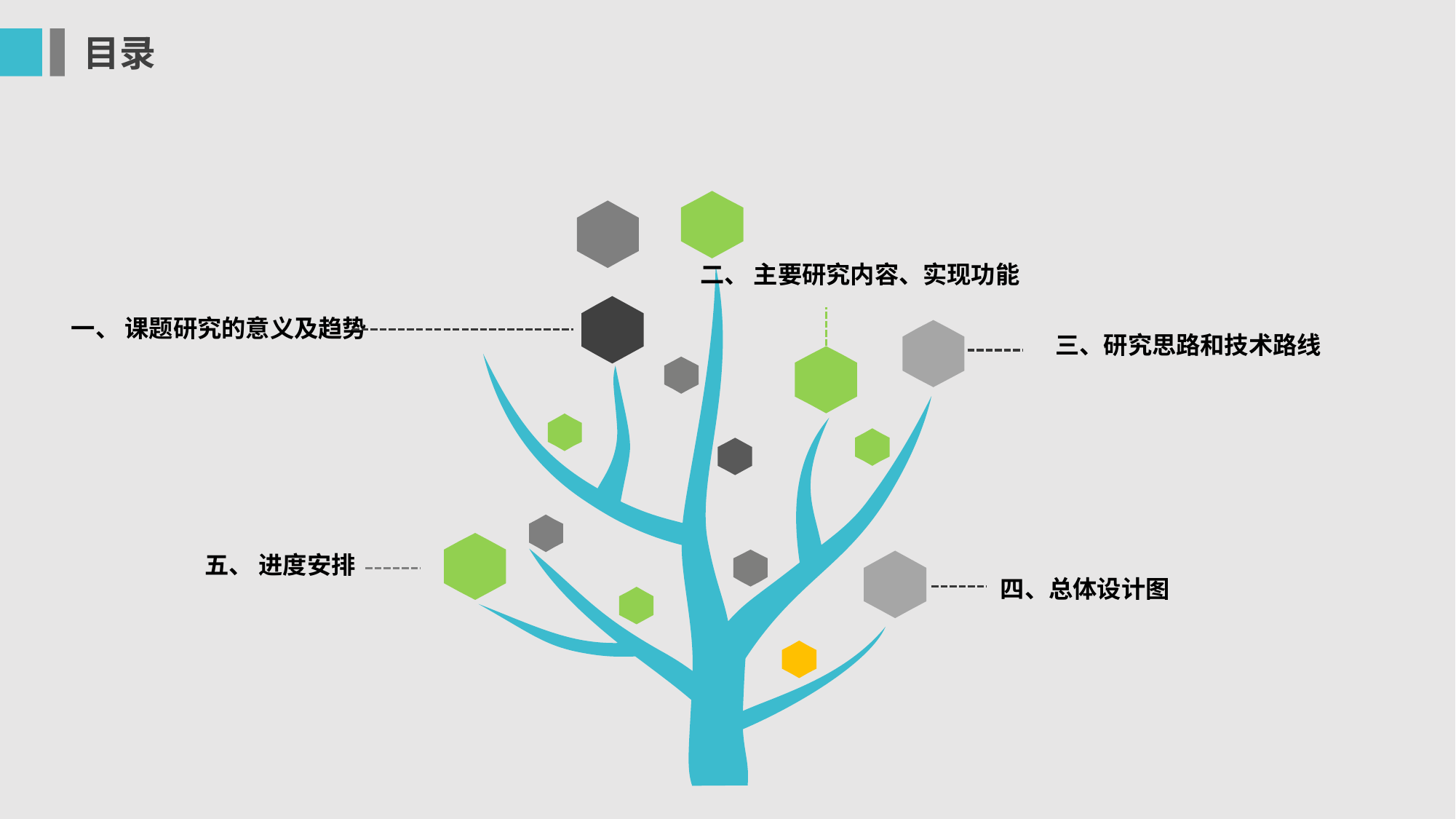

目录

     二、 主要研究内容、实现功能

  一、 课题研究的意义及趋势

   三、研究思路和技术路线

 五、 进度安排

   四、总体设计图